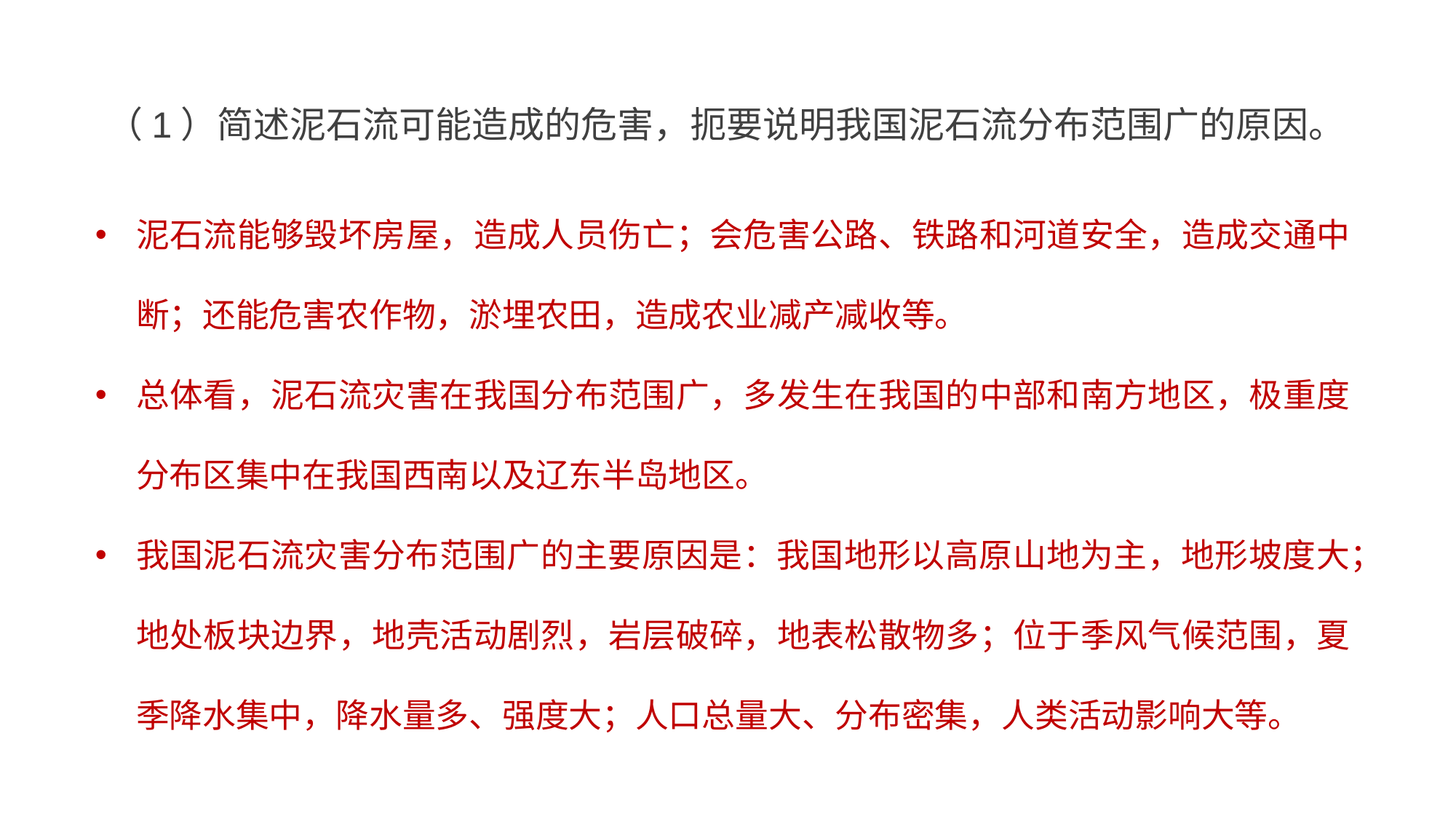

（1）简述泥石流可能造成的危害，扼要说明我国泥石流分布范围广的原因。
泥石流能够毁坏房屋，造成人员伤亡；会危害公路、铁路和河道安全，造成交通中断；还能危害农作物，淤埋农田，造成农业减产减收等。
总体看，泥石流灾害在我国分布范围广，多发生在我国的中部和南方地区，极重度分布区集中在我国西南以及辽东半岛地区。
我国泥石流灾害分布范围广的主要原因是：我国地形以高原山地为主，地形坡度大；地处板块边界，地壳活动剧烈，岩层破碎，地表松散物多；位于季风气候范围，夏季降水集中，降水量多、强度大；人口总量大、分布密集，人类活动影响大等。